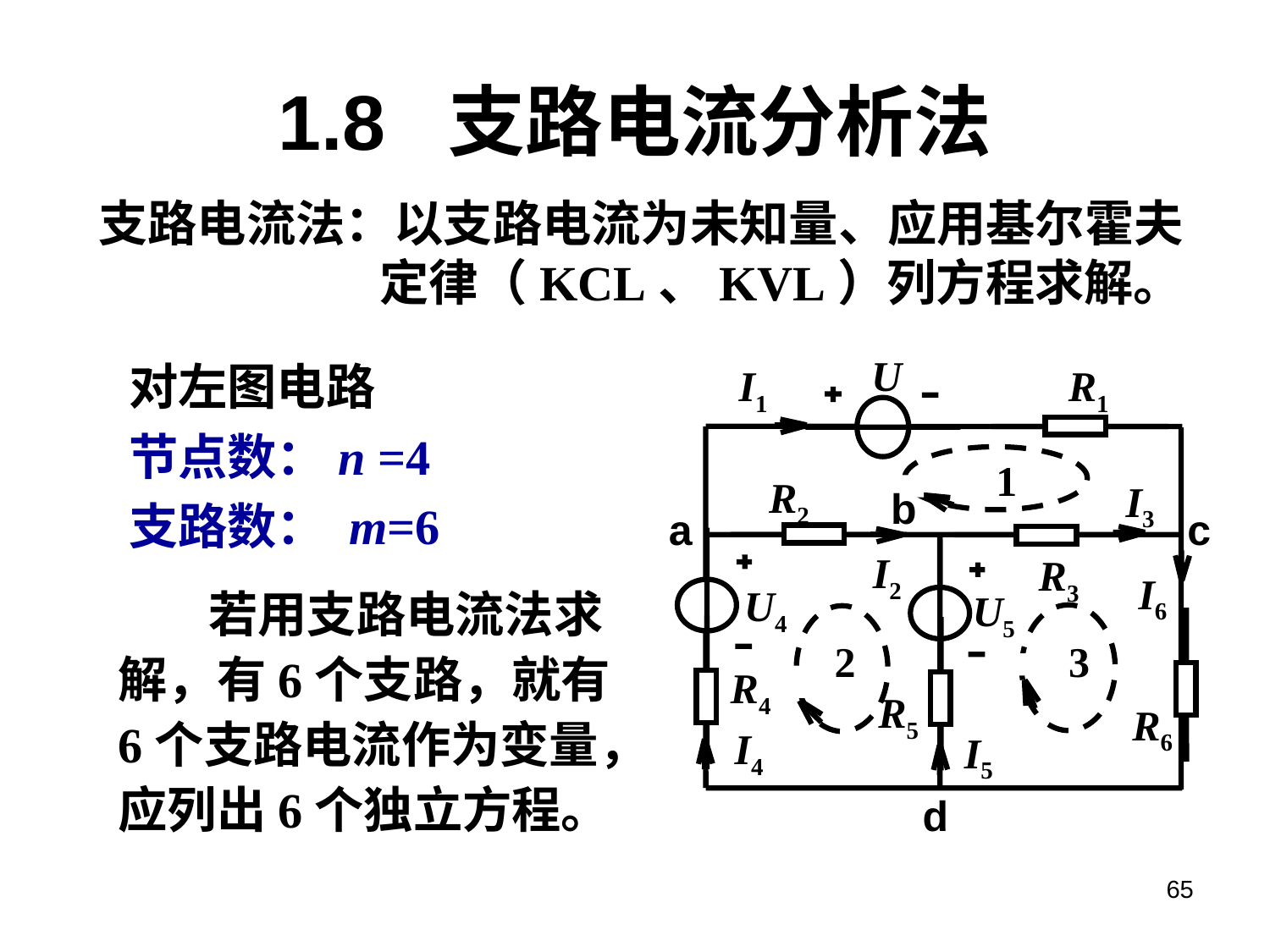

# 1.8  支路电流分析法
支路电流法：以支路电流为未知量、应用基尔霍夫
                        定律（KCL、KVL）列方程求解。
对左图电路
节点数：n =4
支路数： m=6

U1
I1
R1

1
R2

I3

I2
R3

I6
U4
U5

2
3

R4

R5

R6
I4
I5

b
a
d
c
       若用支路电流法求解，有6个支路，就有6个支路电流作为变量，应列出6个独立方程。
65